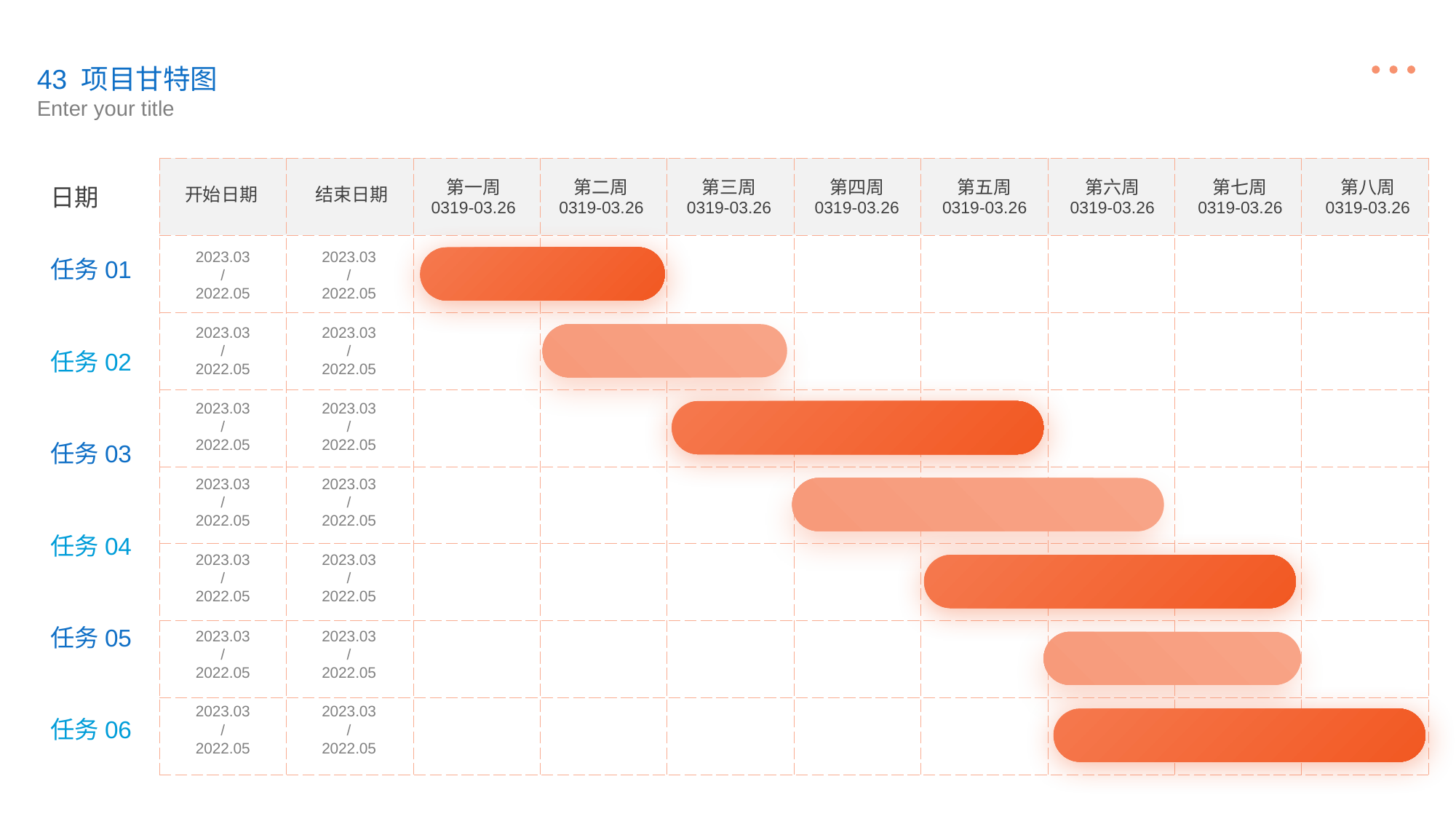

43 项目甘特图

Enter your title
|  |  |  |  |  |  |  |  |  |  |
| --- | --- | --- | --- | --- | --- | --- | --- | --- | --- |
|  |  |  |  |  |  |  |  |  |  |
|  |  |  |  |  |  |  |  |  |  |
|  |  |  |  |  |  |  |  |  |  |
|  |  |  |  |  |  |  |  |  |  |
|  |  |  |  |  |  |  |  |  |  |
|  |  |  |  |  |  |  |  |  |  |
|  |  |  |  |  |  |  |  |  |  |
第一周
0319-03.26
第二周
0319-03.26
第三周
0319-03.26

第四周
0319-03.26

第五周
0319-03.26

第六周
0319-03.26

第七周
0319-03.26

第八周
0319-03.26

日期
开始日期
结束日期
2023.03
/
2022.05
2023.03
/
2022.05

任务01
2023.03
/
2022.05
2023.03
/
2022.05

任务02
2023.03
/
2022.05
2023.03
/
2022.05

任务03
2023.03
/
2022.05
2023.03
/
2022.05

任务04
2023.03
/
2022.05
2023.03
/
2022.05

任务05
2023.03
/
2022.05
2023.03
/
2022.05

2023.03
/
2022.05
2023.03
/
2022.05

任务06